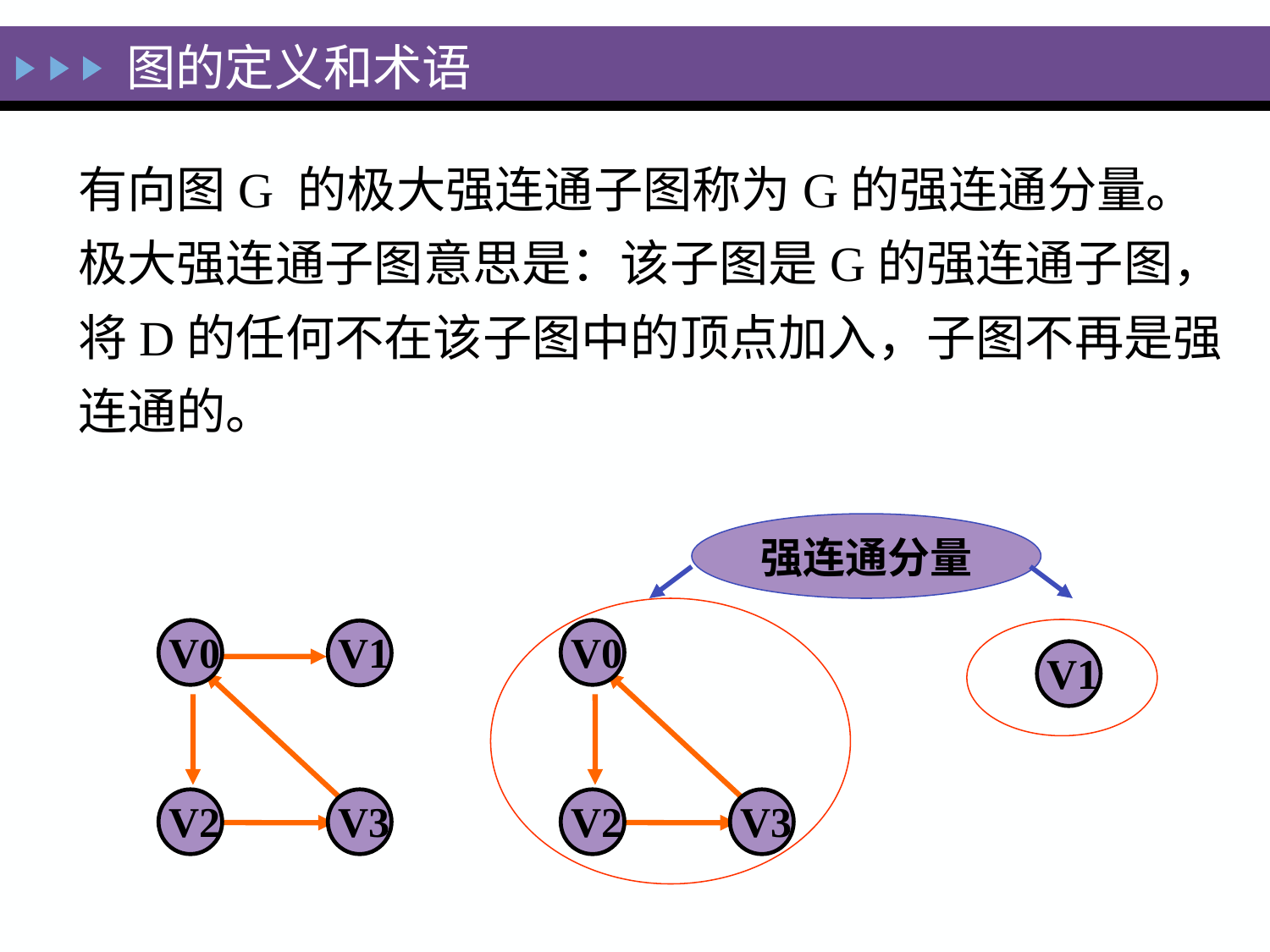

图的定义和术语
有向图G 的极大强连通子图称为G的强连通分量。极大强连通子图意思是：该子图是G的强连通子图，将D的任何不在该子图中的顶点加入，子图不再是强连通的。
强连通分量

 V0

 V2

 V3

 V1

 V0

 V1

 V2

 V3